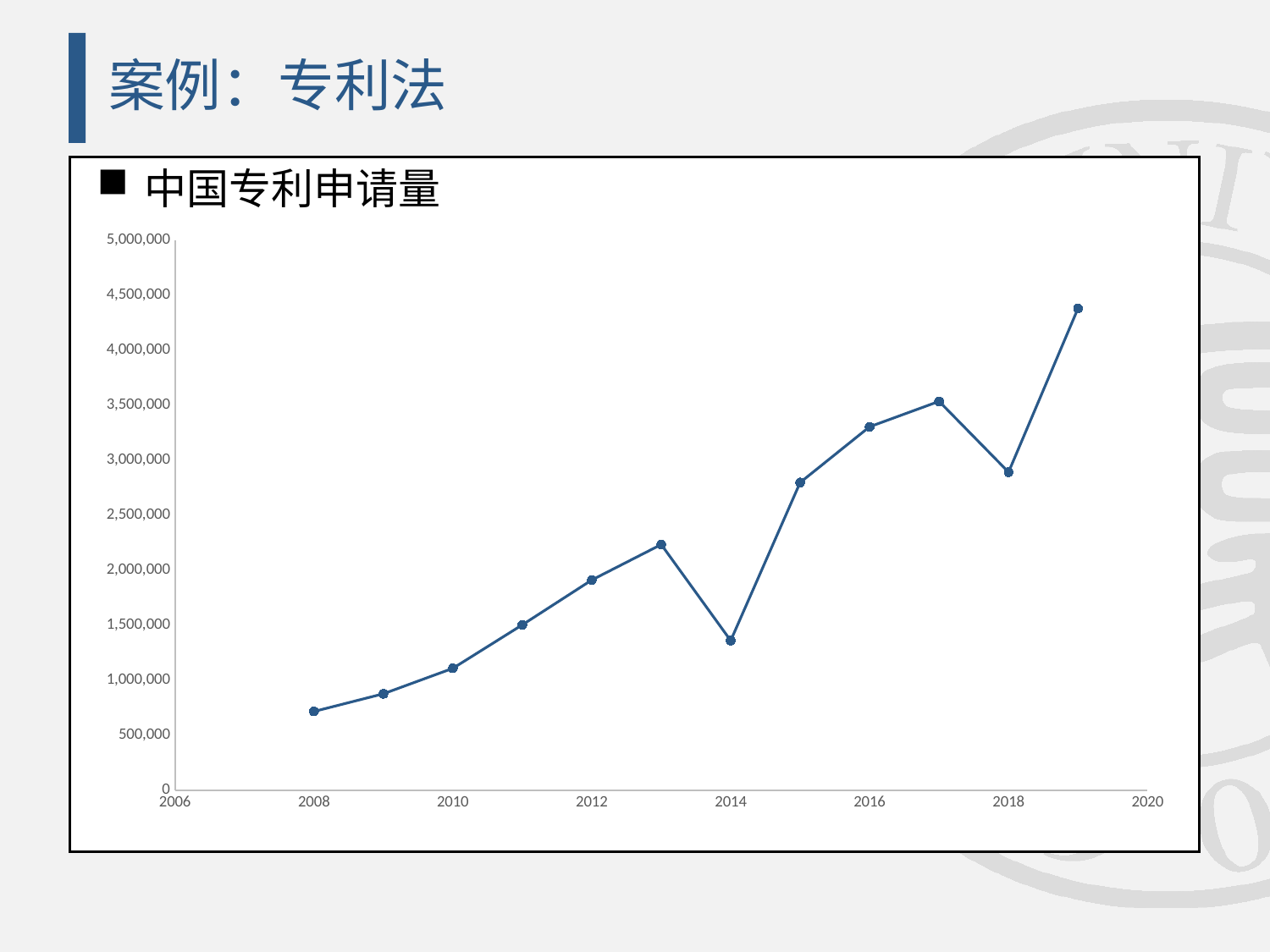

# 案例：专利法
中国专利申请量

### Chart

| Category |  |
|---|---|